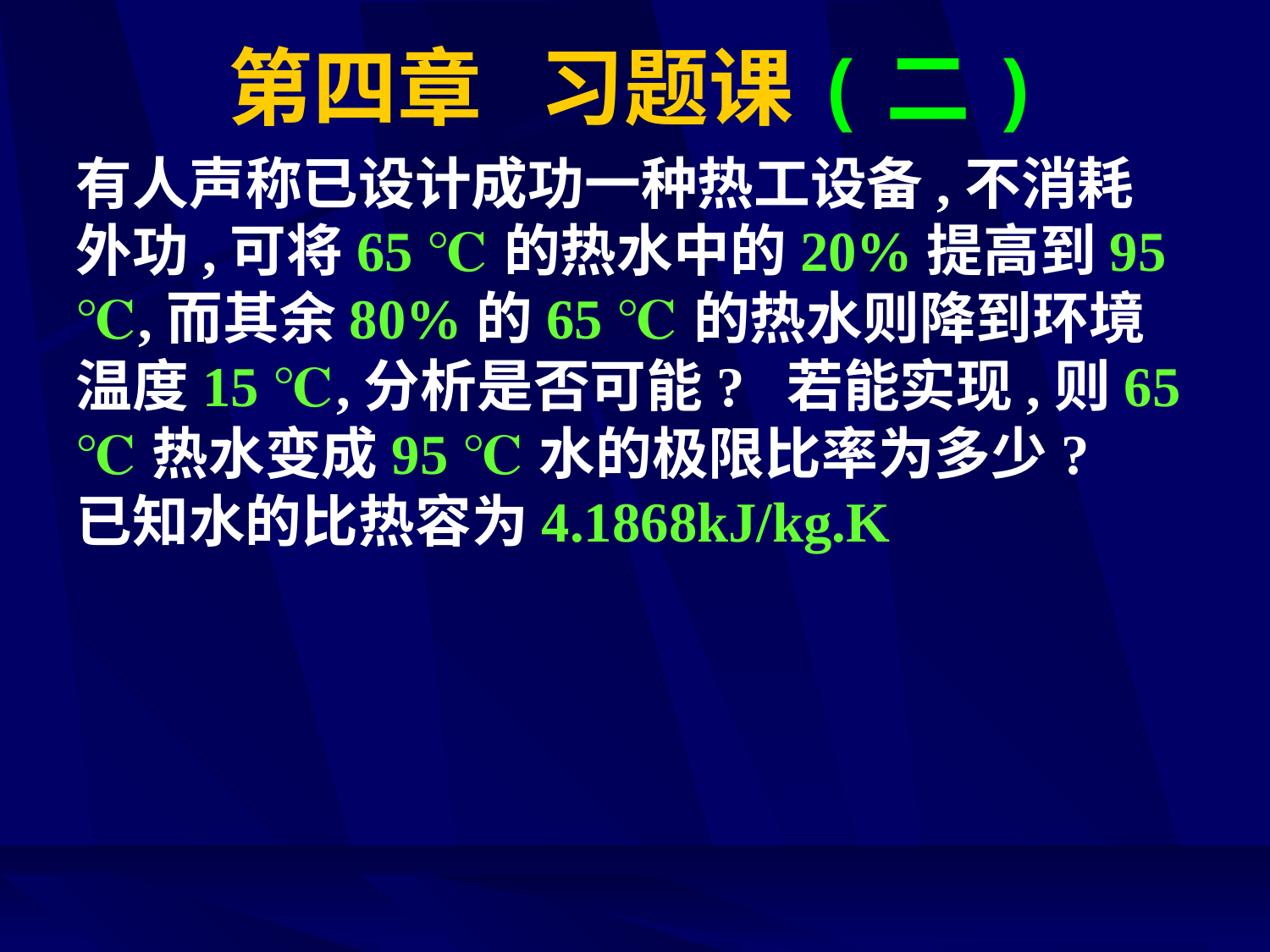

# 第四章   习题课(二)
有人声称已设计成功一种热工设备,不消耗外功,可将65 ℃的热水中的20%提高到95 ℃,而其余80%的65 ℃的热水则降到环境温度15 ℃,分析是否可能?  若能实现,则65 ℃热水变成95 ℃水的极限比率为多少?
已知水的比热容为4.1868kJ/kg.K